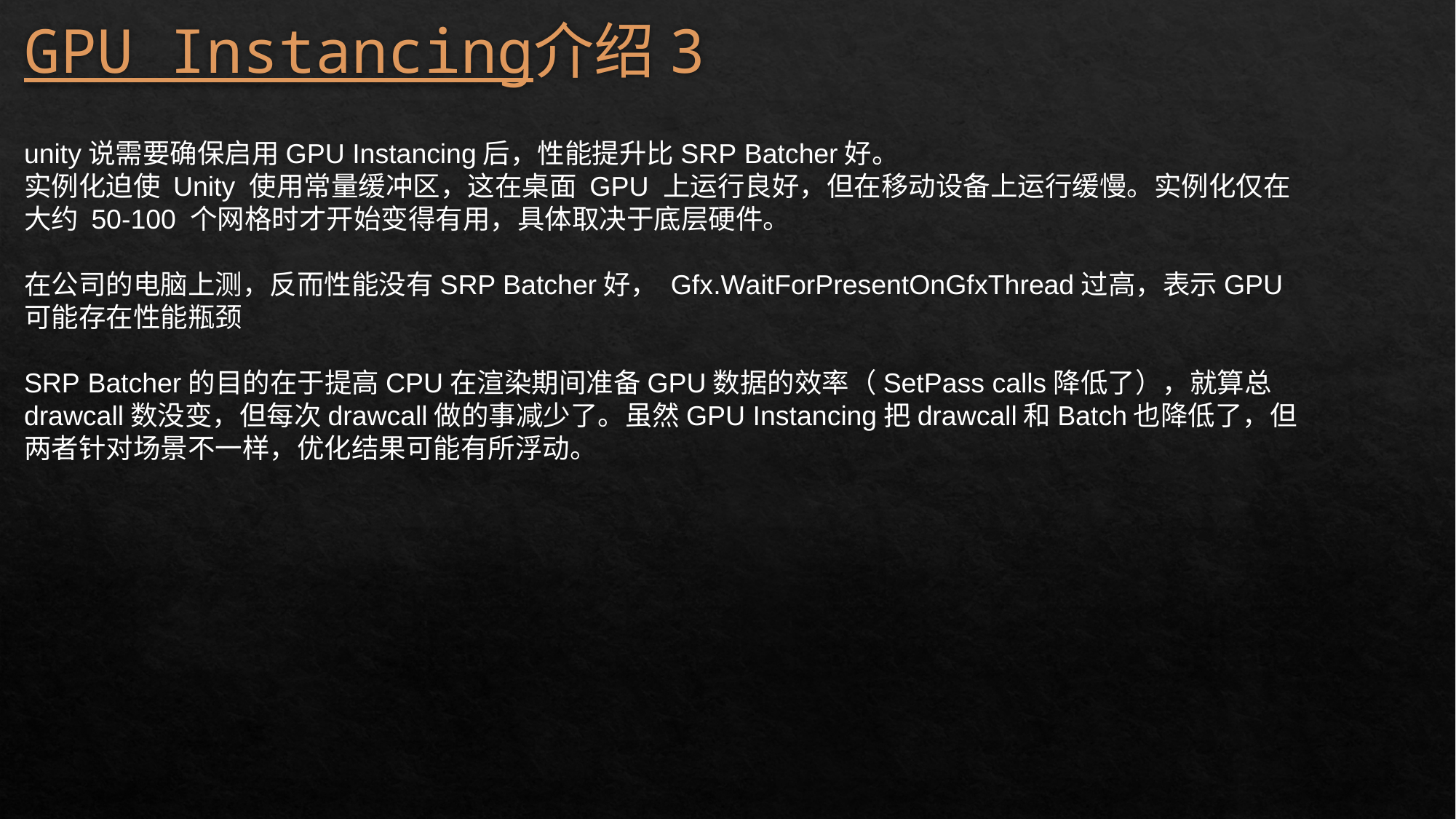

# GPU Instancing介绍3

unity说需要确保启用GPU Instancing后，性能提升比SRP Batcher好。
实例化迫使 Unity 使用常量缓冲区，这在桌面 GPU 上运行良好，但在移动设备上运行缓慢。实例化仅在大约 50-100 个网格时才开始变得有用，具体取决于底层硬件。

在公司的电脑上测，反而性能没有SRP Batcher好， Gfx.WaitForPresentOnGfxThread过高，表示GPU可能存在性能瓶颈

SRP Batcher的目的在于提高CPU在渲染期间准备GPU数据的效率（SetPass calls降低了），就算总drawcall数没变，但每次drawcall做的事减少了。虽然GPU Instancing把drawcall和Batch也降低了，但两者针对场景不一样，优化结果可能有所浮动。